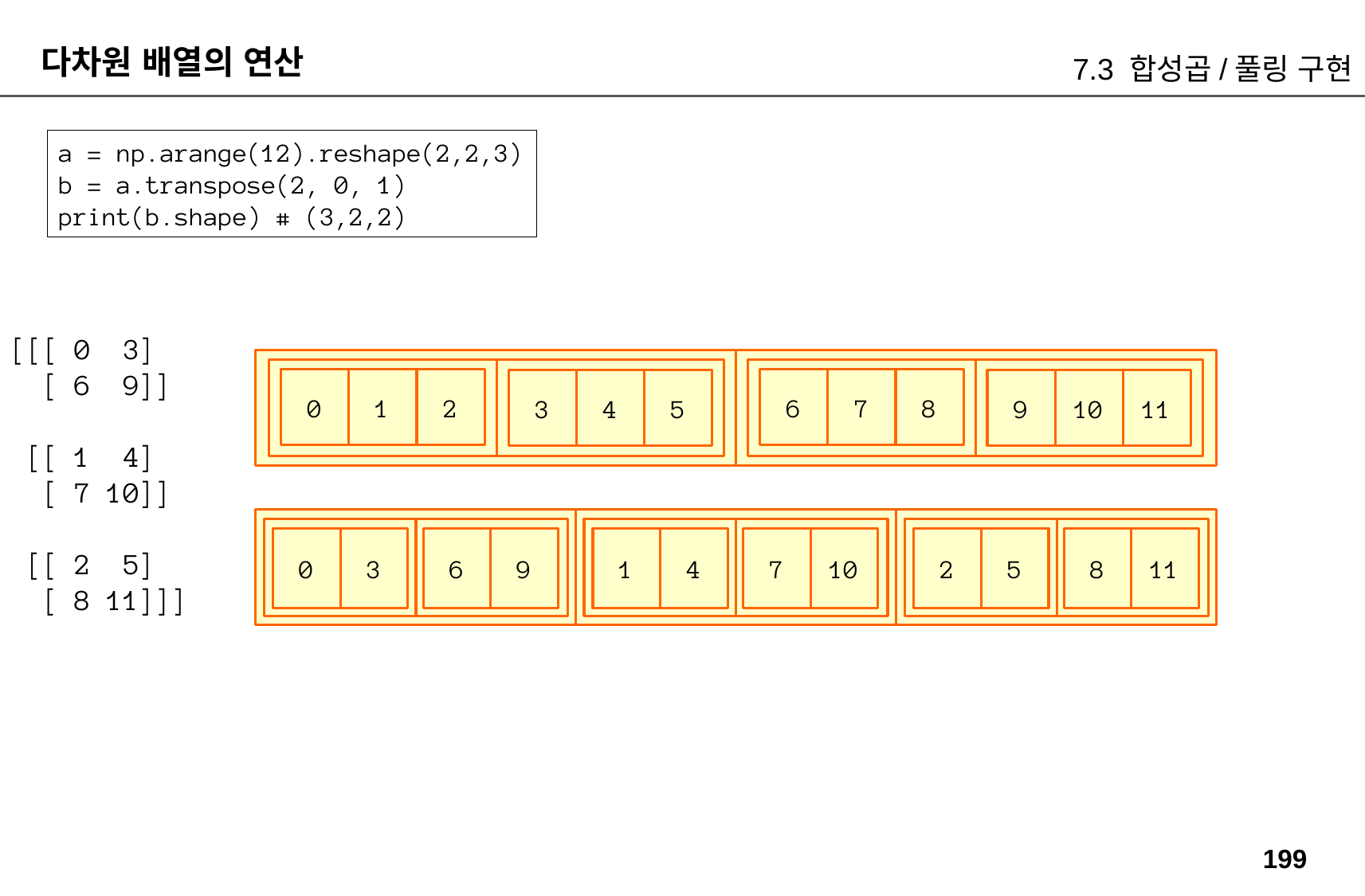

다차원 배열의 연산
7.3 합성곱/풀링 구현
a = np.arange(12).reshape(2,2,3)
b = a.transpose(2, 0, 1)
print(b.shape) # (3,2,2)
[[[ 0  3]
  [ 6  9]]

 [[ 1  4]
  [ 7 10]]

 [[ 2  5]
  [ 8 11]]]

6
7
8
0
1
2
9
10
11
3
4
5

0
3
6
9
1
4
7
10
2
5
8
11